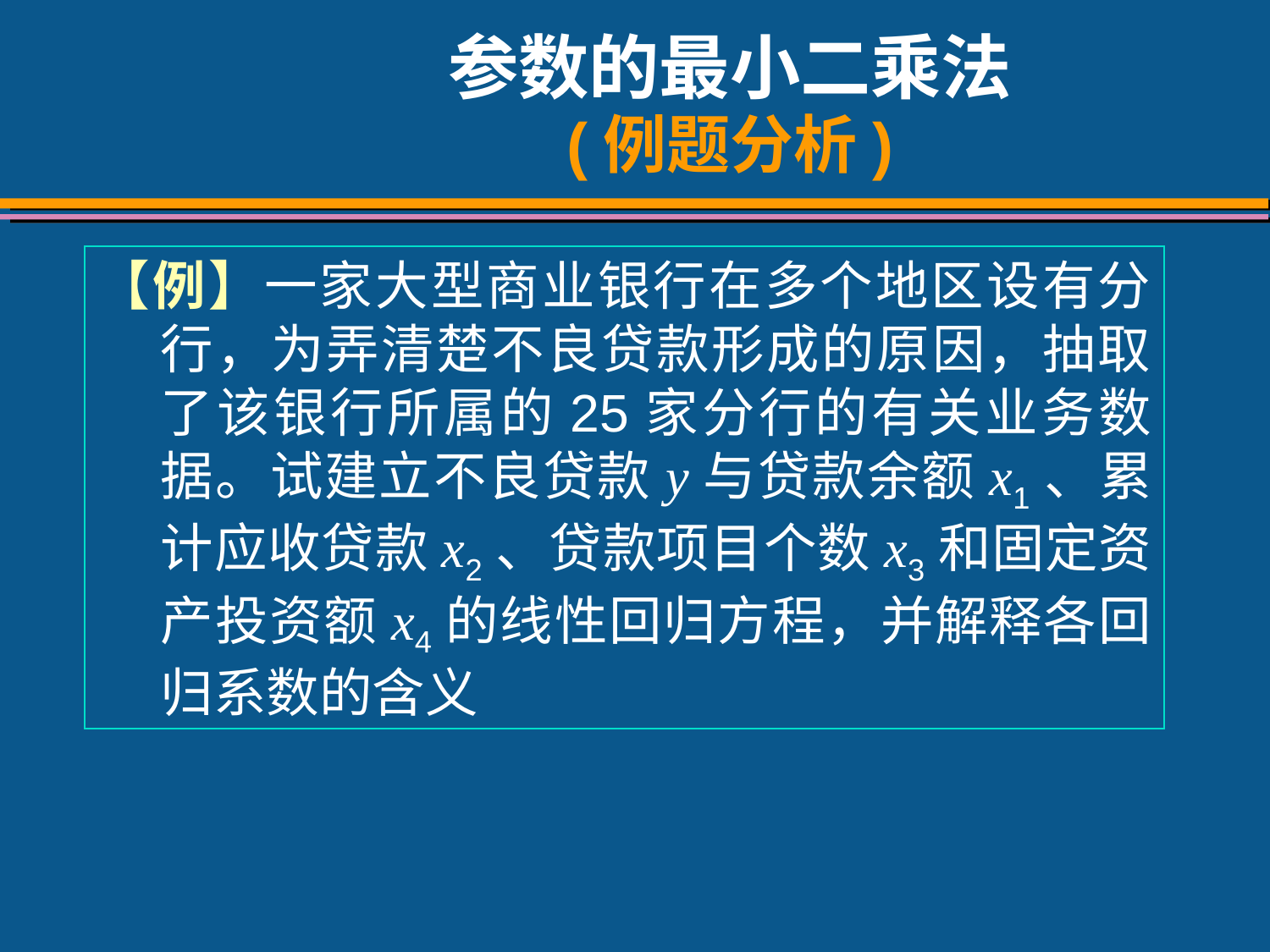

# 参数的最小二乘法 (例题分析)
【例】一家大型商业银行在多个地区设有分行，为弄清楚不良贷款形成的原因，抽取了该银行所属的25家分行的有关业务数据。试建立不良贷款y与贷款余额x1、累计应收贷款x2、贷款项目个数x3和固定资产投资额x4的线性回归方程，并解释各回归系数的含义